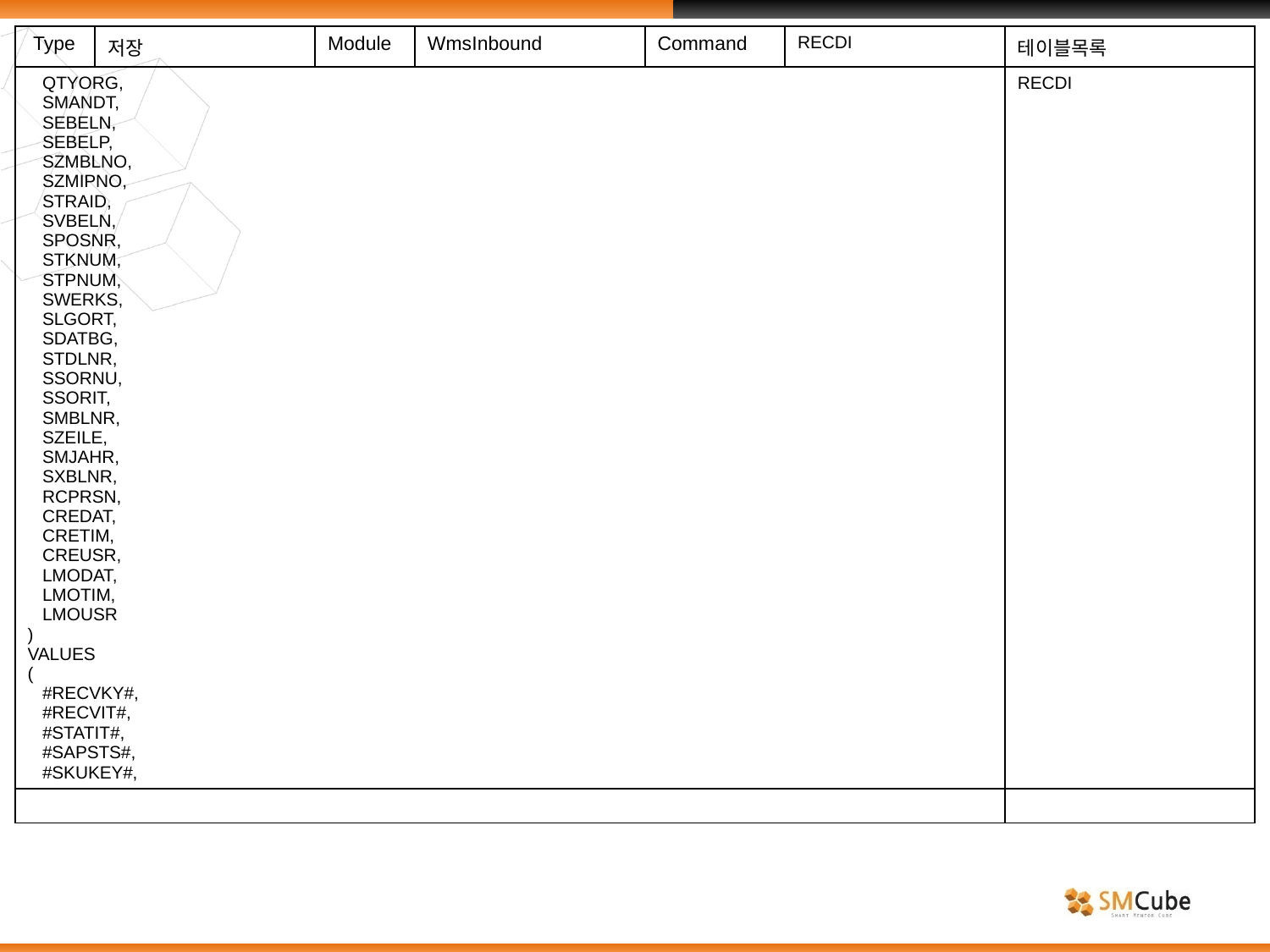

| Type | 저장 | Module | WmsInbound | Command | RECDI | 테이블목록 |
| --- | --- | --- | --- | --- | --- | --- |
| QTYORG, SMANDT, SEBELN, SEBELP, SZMBLNO, SZMIPNO, STRAID, SVBELN, SPOSNR, STKNUM, STPNUM, SWERKS, SLGORT, SDATBG, STDLNR, SSORNU, SSORIT, SMBLNR, SZEILE, SMJAHR, SXBLNR, RCPRSN, CREDAT, CRETIM, CREUSR, LMODAT, LMOTIM, LMOUSR ) VALUES ( #RECVKY#, #RECVIT#, #STATIT#, #SAPSTS#, #SKUKEY#, |  |  |  |  |  | RECDI |
|  |  |  |  |  |  |  |